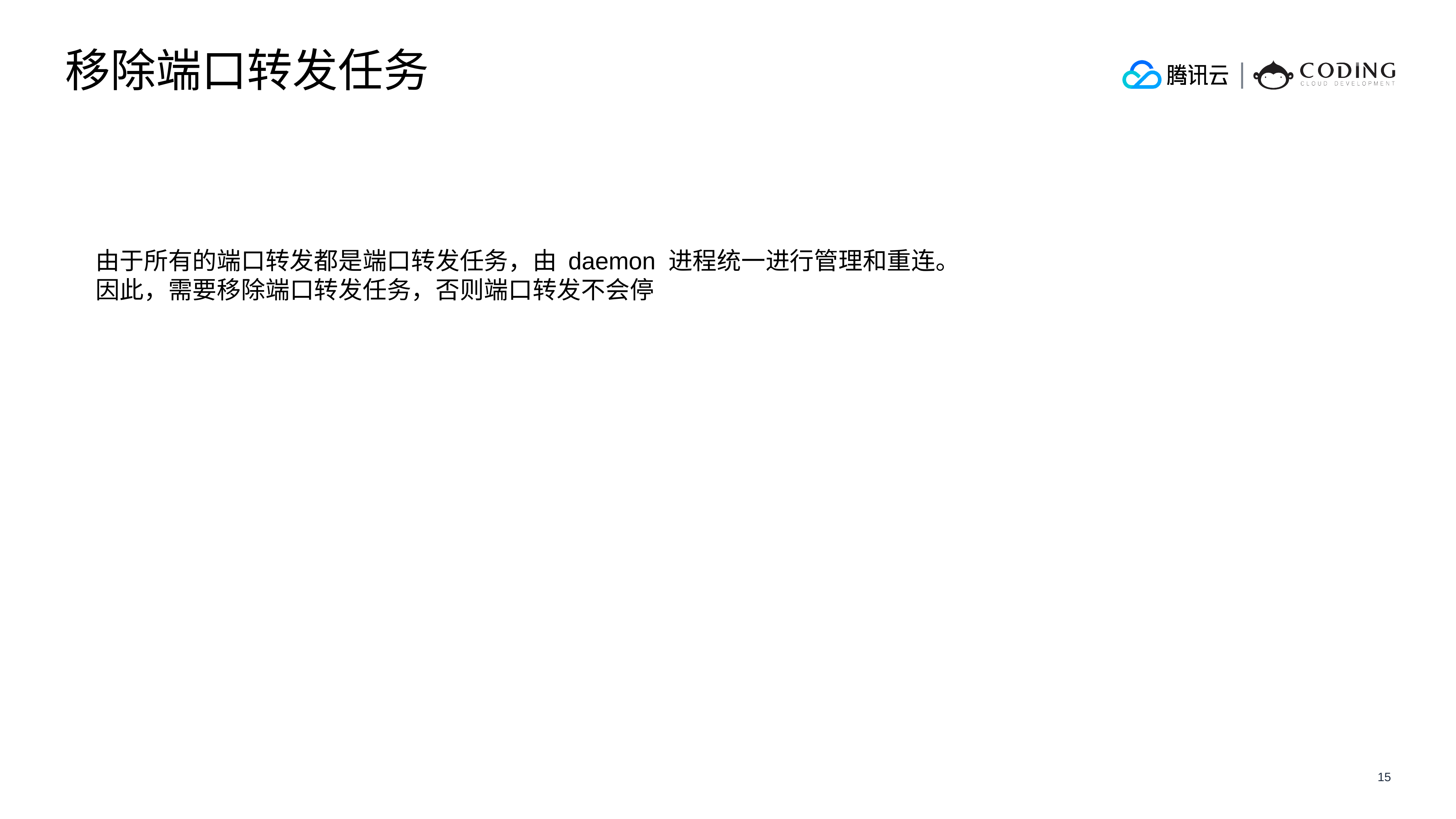

移除端口转发任务
由于所有的端口转发都是端口转发任务，由 daemon 进程统一进行管理和重连。
因此，需要移除端口转发任务，否则端口转发不会停
15